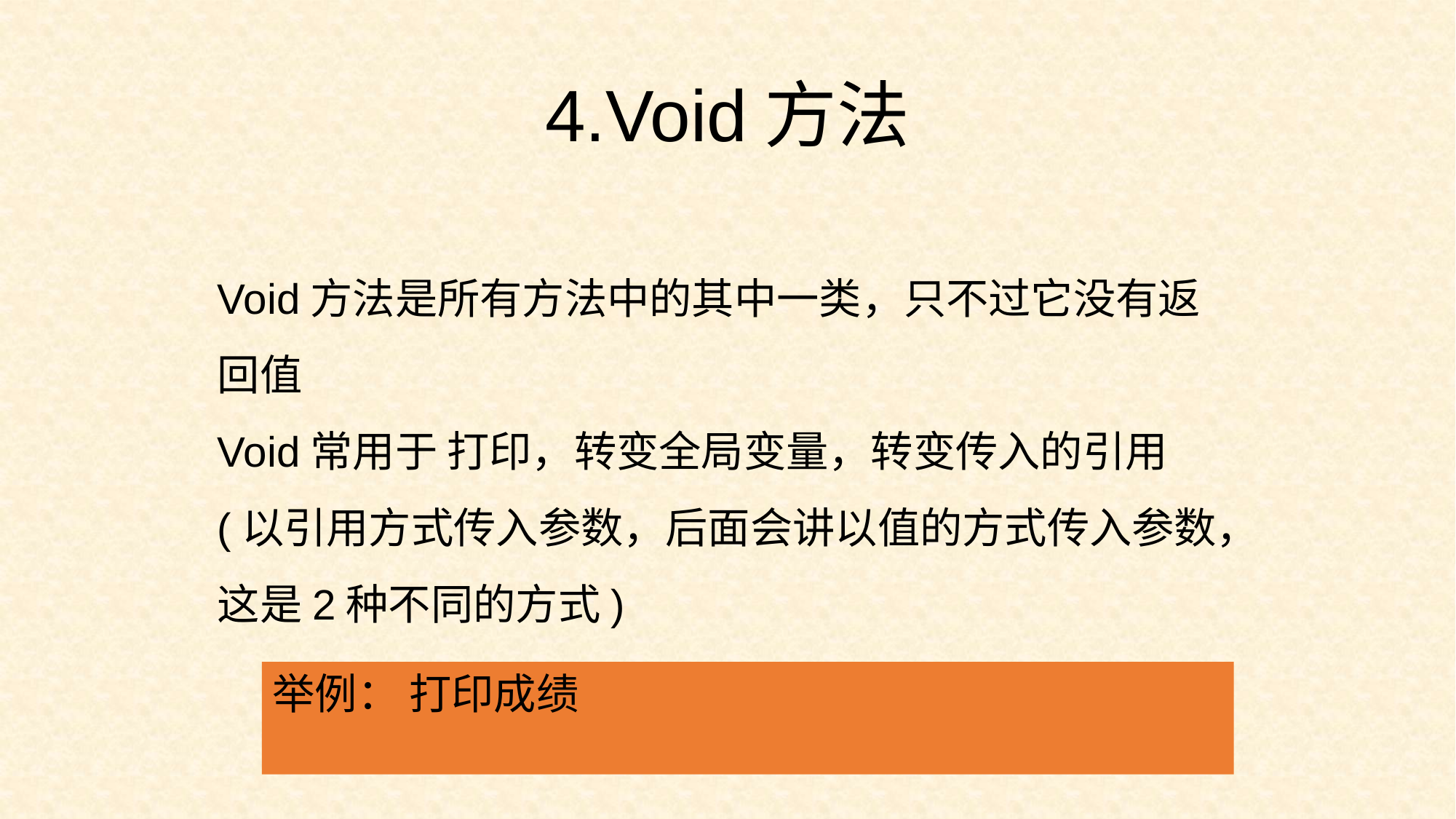

4.Void方法
Void方法是所有方法中的其中一类，只不过它没有返回值
Void常用于 打印，转变全局变量，转变传入的引用(以引用方式传入参数，后面会讲以值的方式传入参数，这是2种不同的方式)

举例： 打印成绩